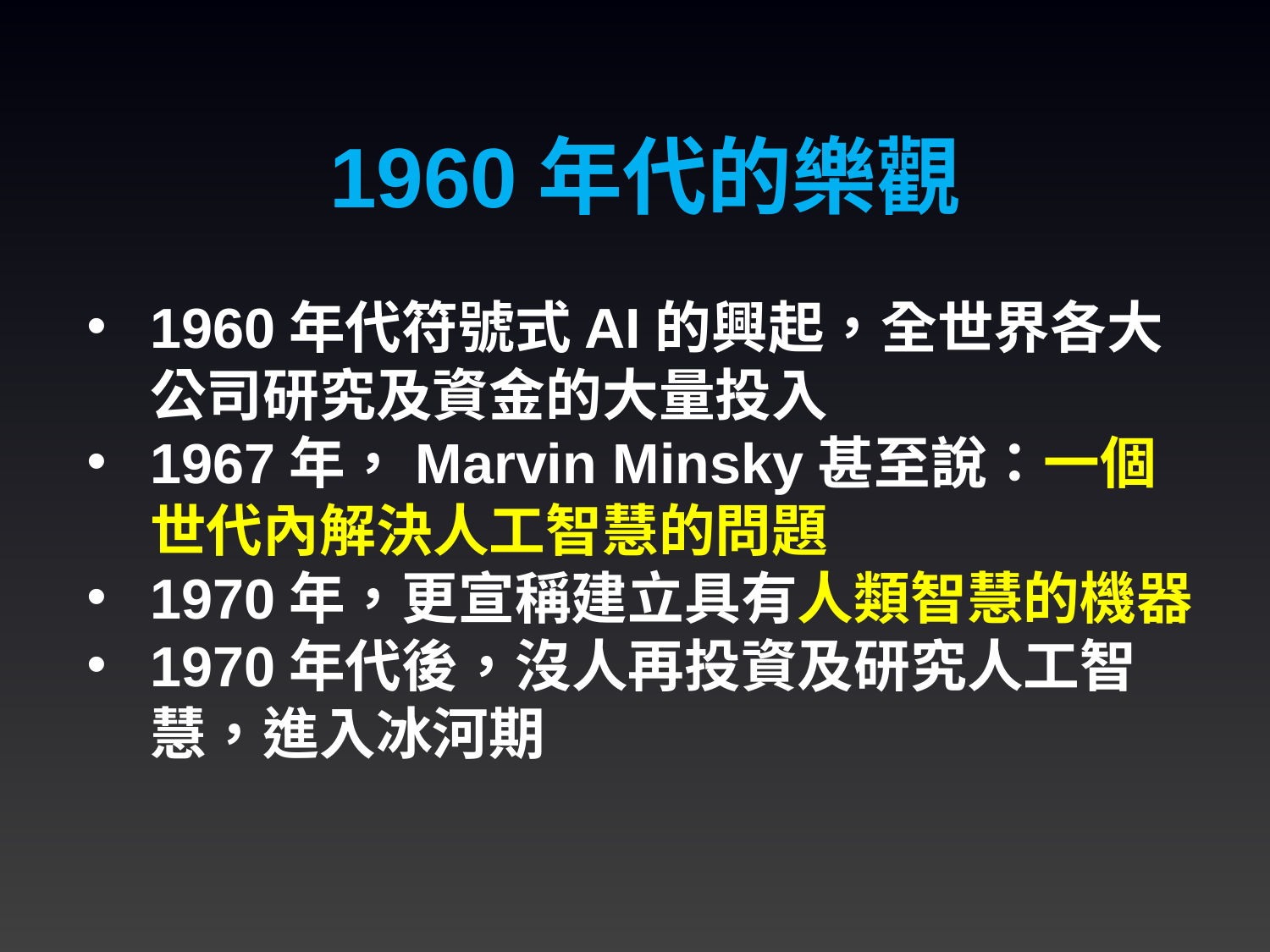

1960年代的樂觀
1960年代符號式AI的興起，全世界各大公司研究及資金的大量投入
1967年，Marvin Minsky甚至說：一個世代內解決人工智慧的問題
1970年，更宣稱建立具有人類智慧的機器
1970年代後，沒人再投資及研究人工智慧，進入冰河期